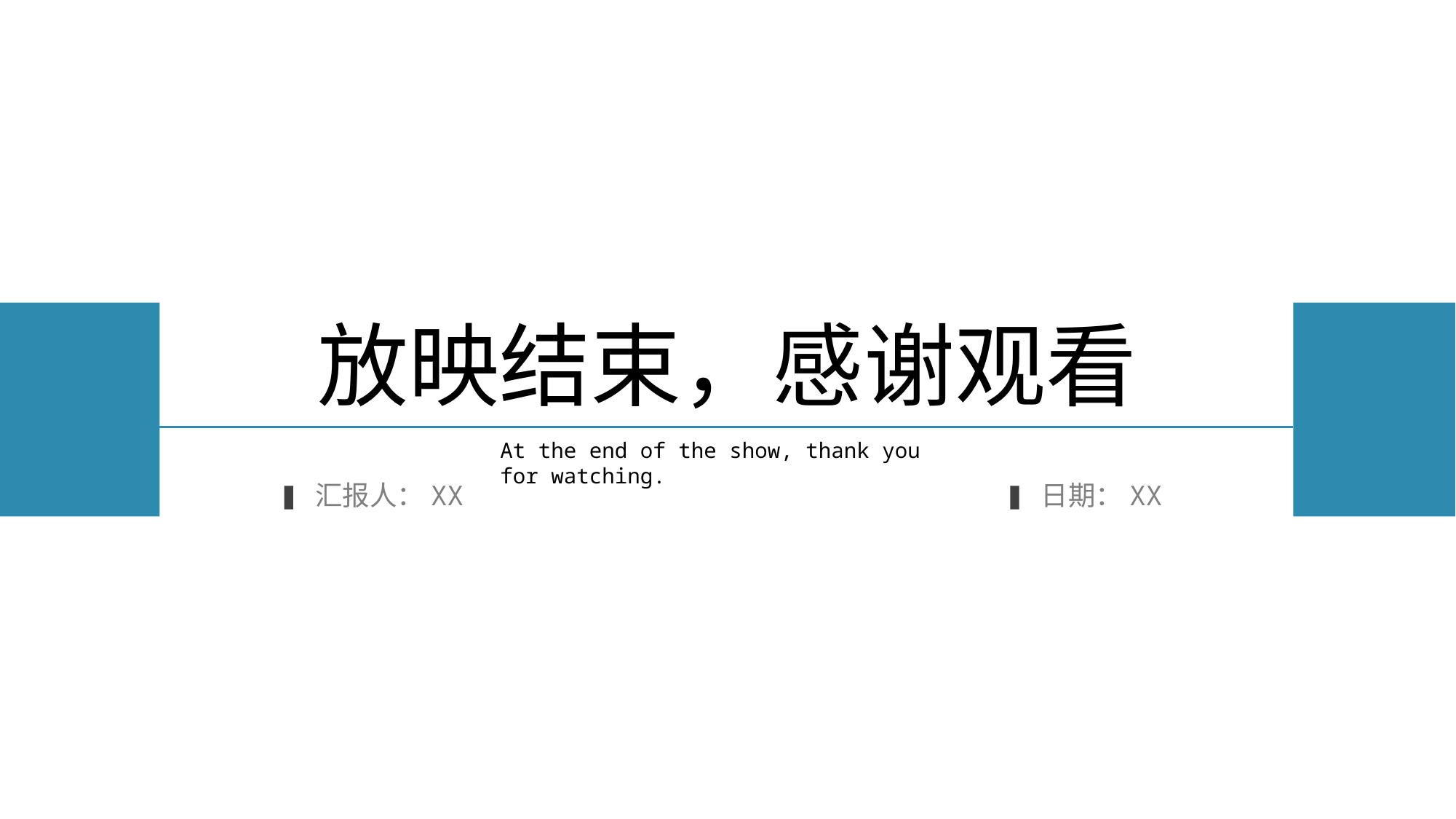

放映结束，感谢观看

At the end of the show, thank you for watching.
汇报人：XX
日期：XX